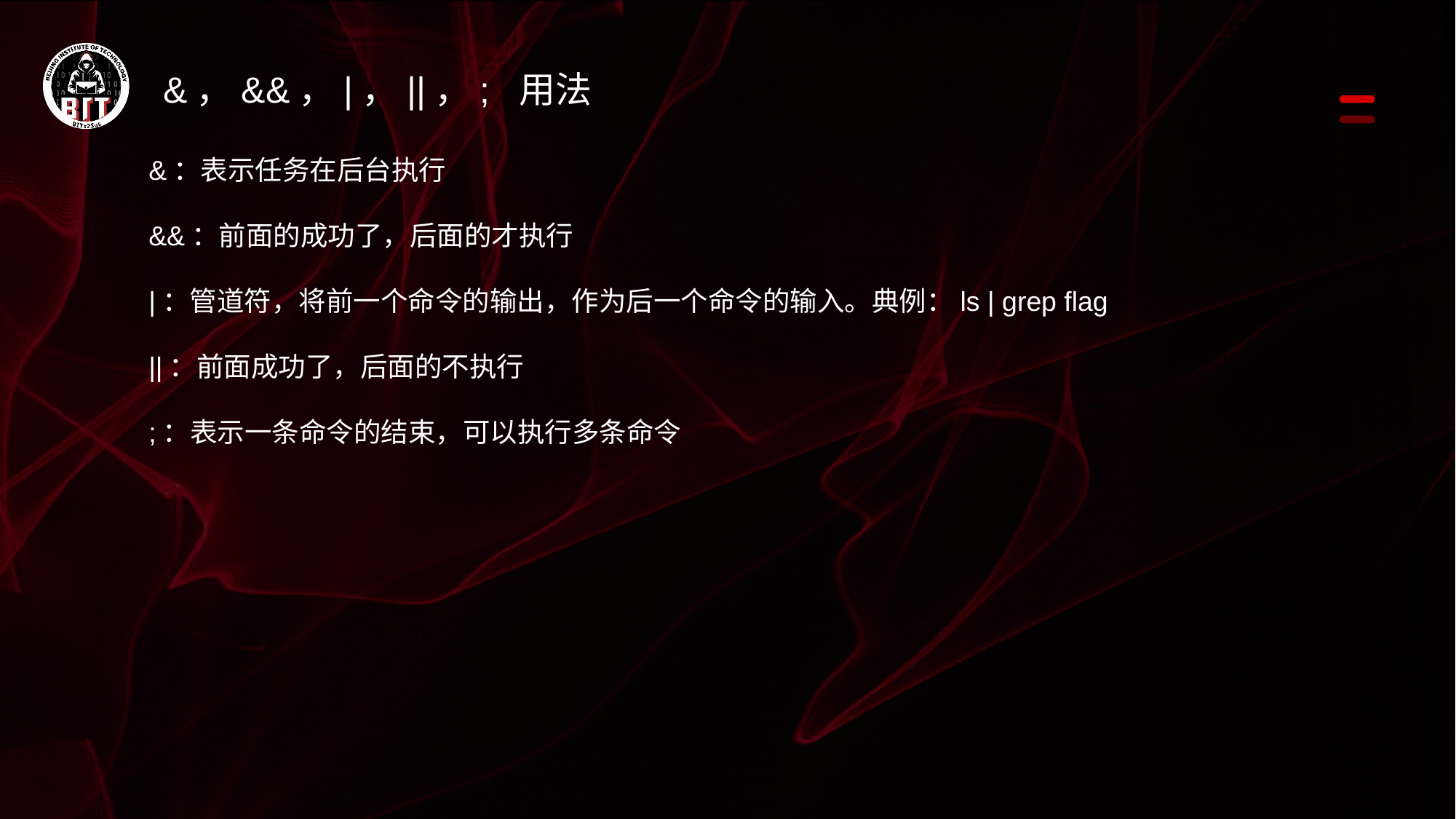

&，&&，|，||，;  用法
&：表示任务在后台执行

&&：前面的成功了，后面的才执行

|：管道符，将前一个命令的输出，作为后一个命令的输入。典例：ls | grep flag

||：前面成功了，后面的不执行

;：表示一条命令的结束，可以执行多条命令